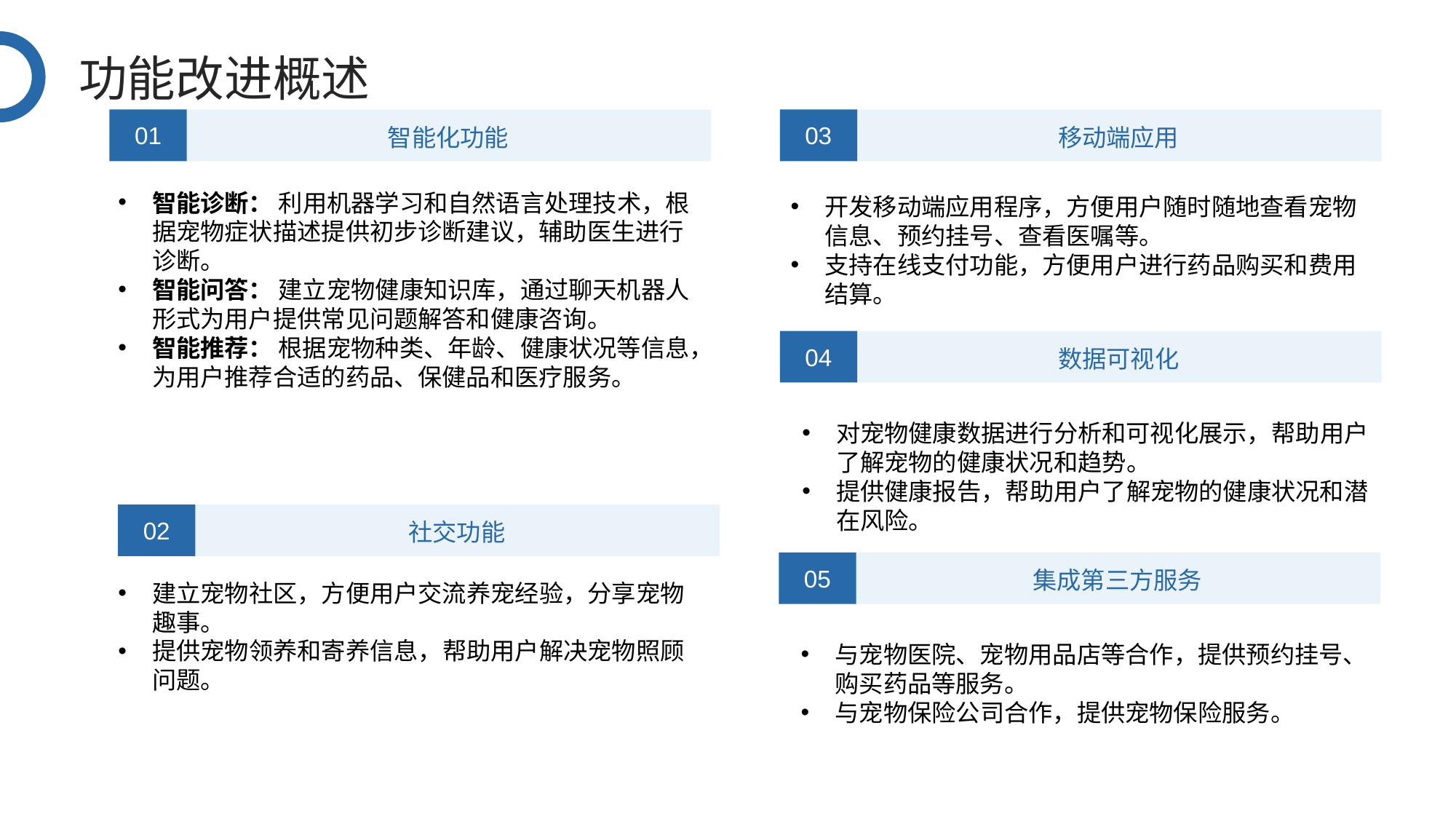

功能改进概述

智能化功能
移动端应用
01
03
智能诊断： 利用机器学习和自然语言处理技术，根据宠物症状描述提供初步诊断建议，辅助医生进行诊断。
智能问答： 建立宠物健康知识库，通过聊天机器人形式为用户提供常见问题解答和健康咨询。
智能推荐： 根据宠物种类、年龄、健康状况等信息，为用户推荐合适的药品、保健品和医疗服务。
开发移动端应用程序，方便用户随时随地查看宠物信息、预约挂号、查看医嘱等。
支持在线支付功能，方便用户进行药品购买和费用结算。

数据可视化
04
对宠物健康数据进行分析和可视化展示，帮助用户了解宠物的健康状况和趋势。
提供健康报告，帮助用户了解宠物的健康状况和潜在风险。

社交功能
02

集成第三方服务
05
建立宠物社区，方便用户交流养宠经验，分享宠物趣事。
提供宠物领养和寄养信息，帮助用户解决宠物照顾问题。
与宠物医院、宠物用品店等合作，提供预约挂号、购买药品等服务。
与宠物保险公司合作，提供宠物保险服务。